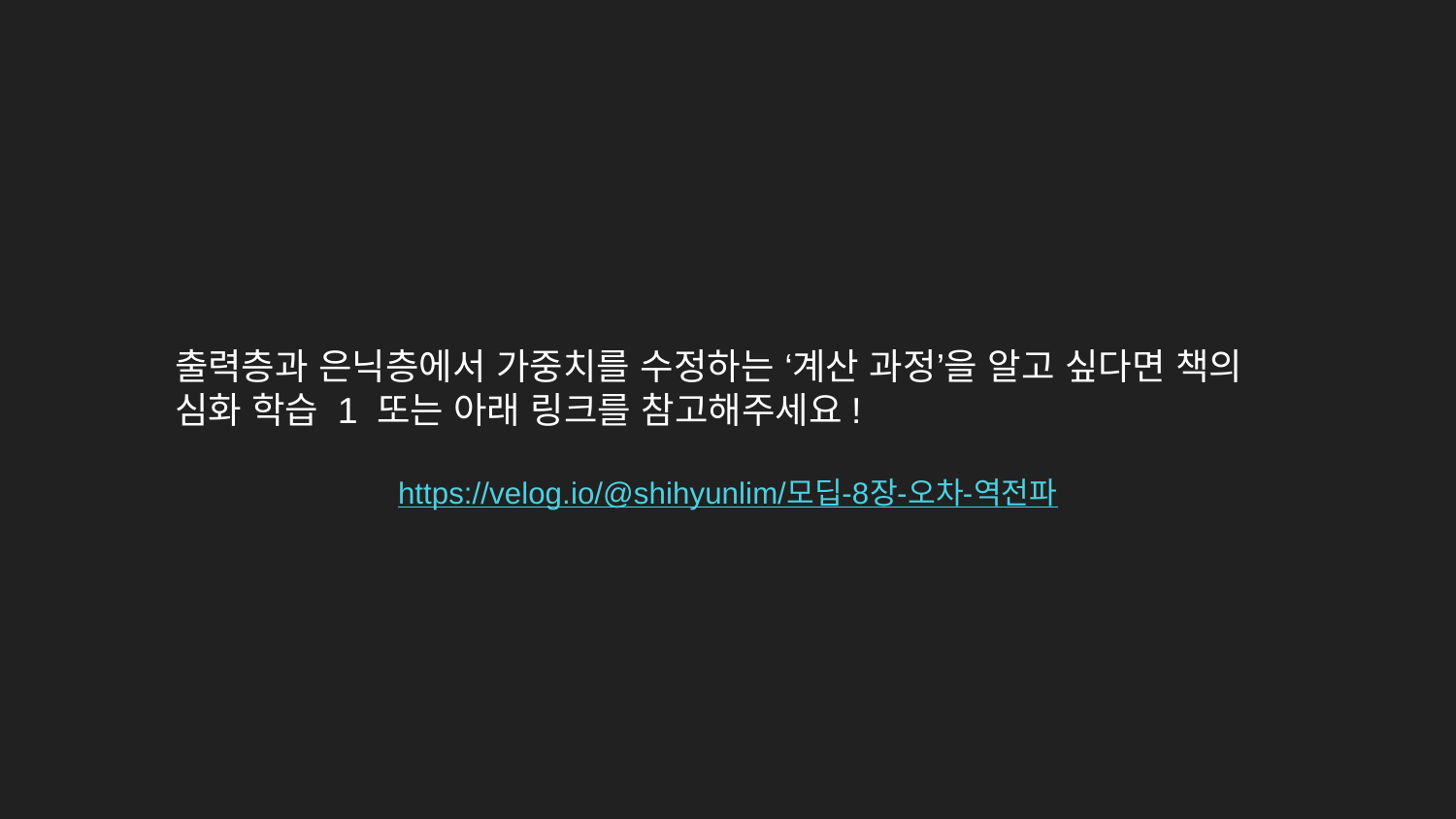

출력층과 은닉층에서 가중치를 수정하는 ‘계산 과정’을 알고 싶다면 책의 심화 학습 1 또는 아래 링크를 참고해주세요!

https://velog.io/@shihyunlim/모딥-8장-오차-역전파